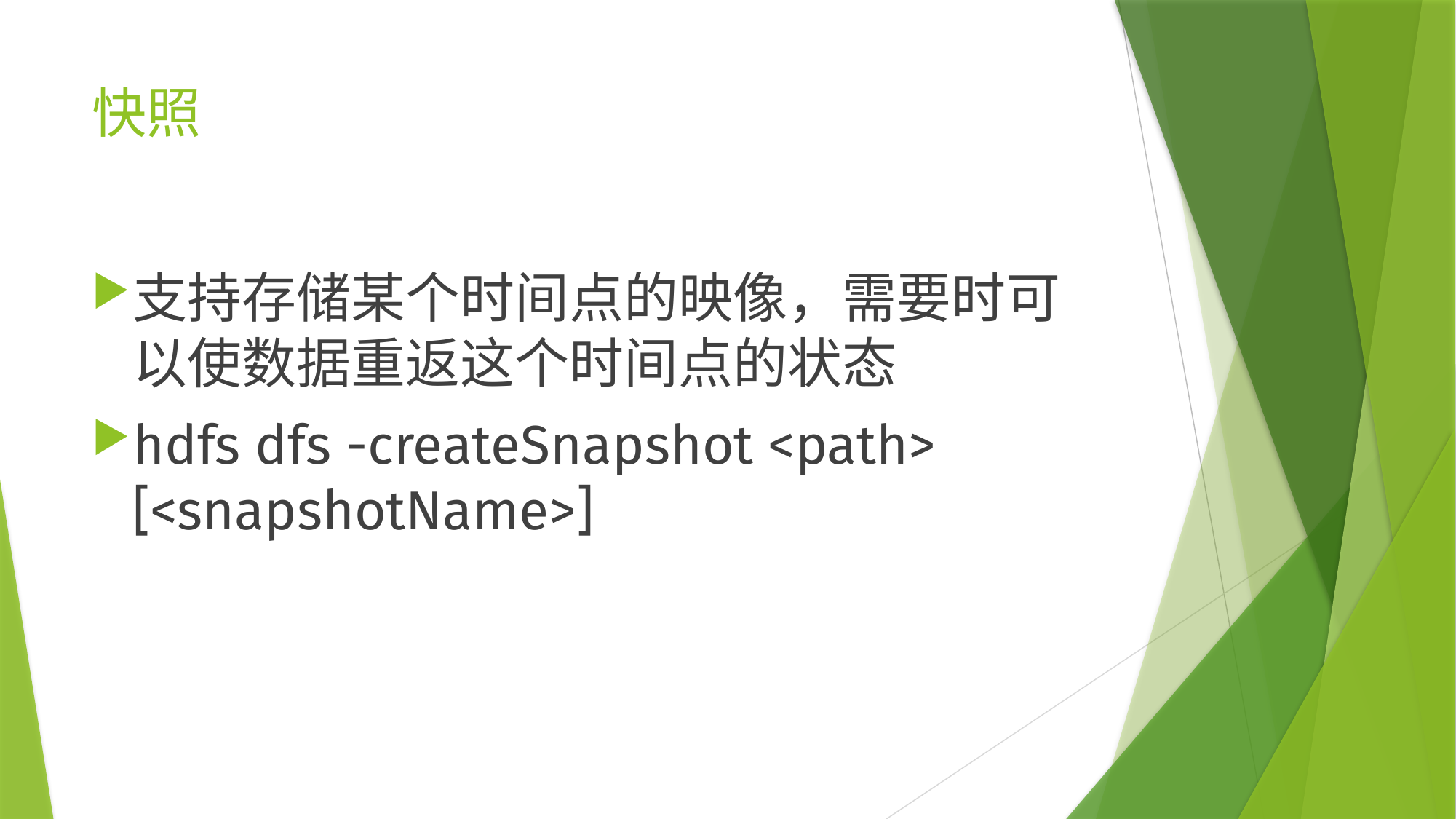

# 快照
支持存储某个时间点的映像，需要时可以使数据重返这个时间点的状态
hdfs dfs -createSnapshot <path> [<snapshotName>]